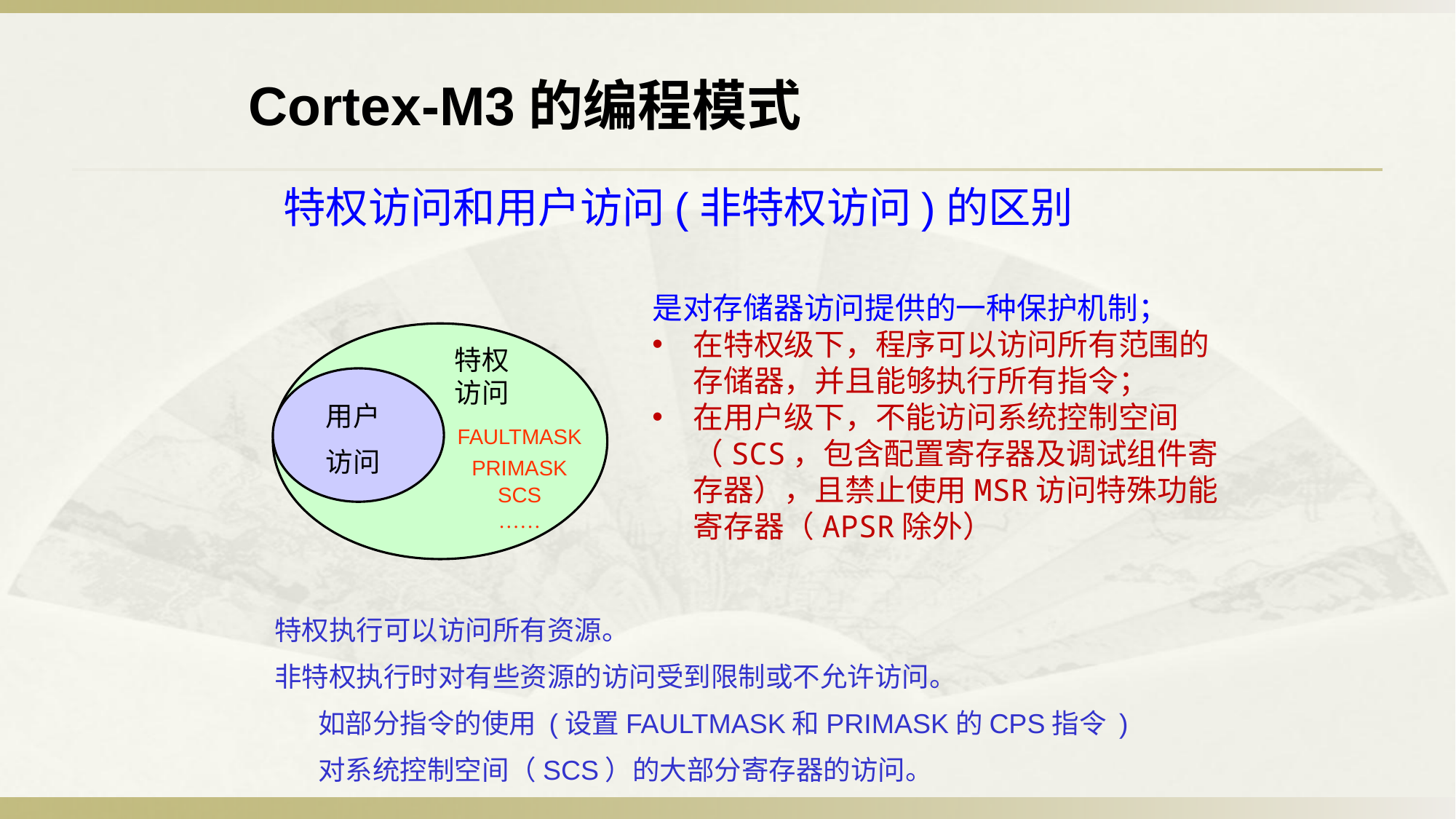

Cortex-M3的编程模式
特权访问和用户访问(非特权访问)的区别
是对存储器访问提供的一种保护机制；
在特权级下，程序可以访问所有范围的存储器，并且能够执行所有指令；
在用户级下，不能访问系统控制空间（SCS，包含配置寄存器及调试组件寄存器），且禁止使用MSR访问特殊功能寄存器（APSR除外）

特权访问

用户
访问
FAULTMASK
PRIMASK
SCS
……
特权执行可以访问所有资源。
非特权执行时对有些资源的访问受到限制或不允许访问。
      如部分指令的使用 (设置FAULTMASK和PRIMASK的CPS指令 )
      对系统控制空间（SCS）的大部分寄存器的访问。